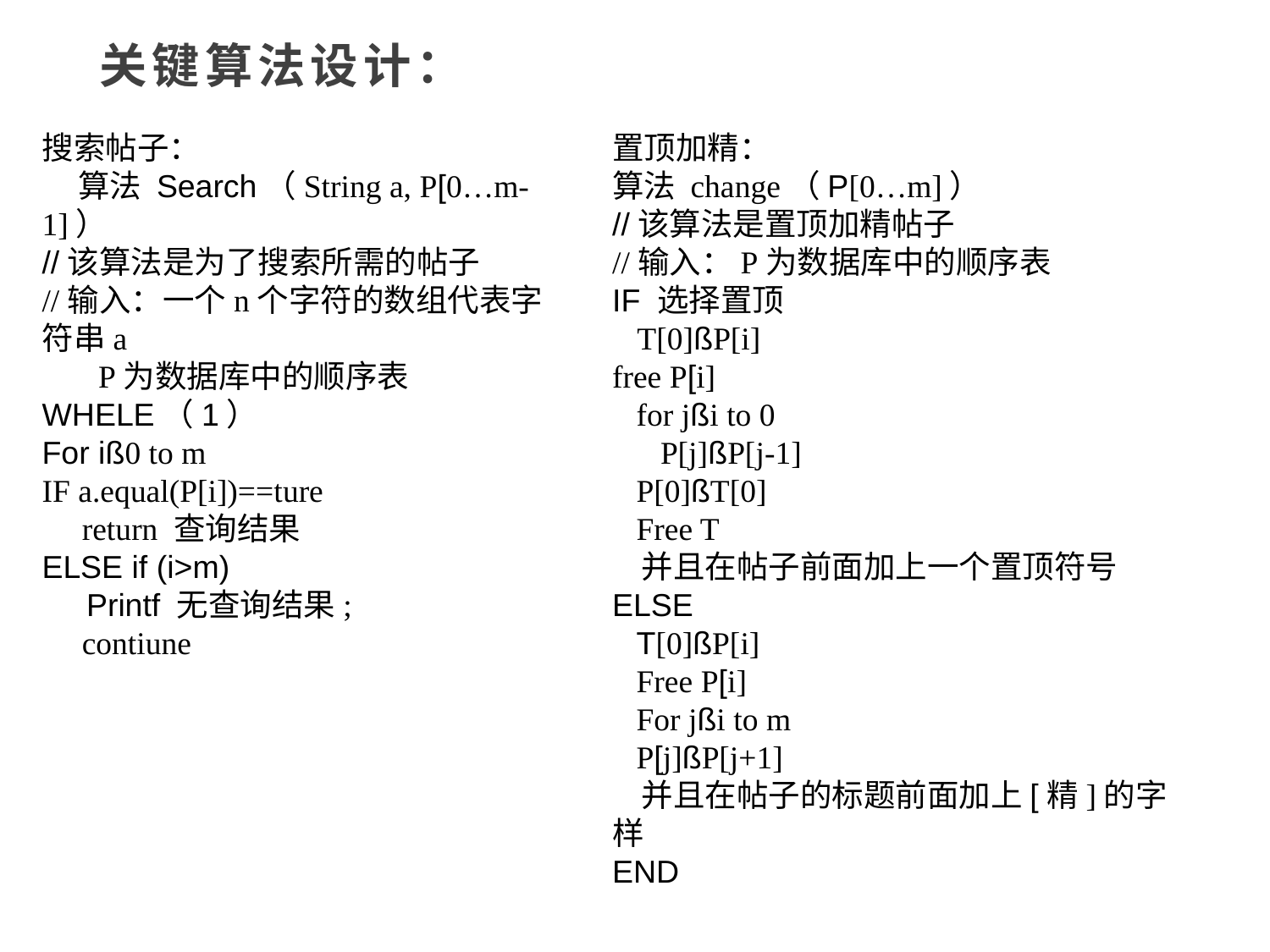

关键算法设计：
搜索帖子：    算法 Search（String a, P[0…m-1]）//该算法是为了搜索所需的帖子	//输入：一个n个字符的数组代表字符串a       P为数据库中的顺序表WHELE（1）For iß0 to m IF a.equal(P[i])==ture     return 查询结果ELSE if (i>m)     Printf 无查询结果;     contiune
置顶加精：算法 change（P[0…m]）//该算法是置顶加精帖子	//输入：P为数据库中的顺序表IF 选择置顶   T[0]ßP[i]free P[i]   for jßi to 0      P[j]ßP[j-1]   P[0]ßT[0]   Free T   并且在帖子前面加上一个置顶符号ELSE    T[0]ßP[i]   Free P[i]   For jßi to m   P[j]ßP[j+1]   并且在帖子的标题前面加上[精]的字样END